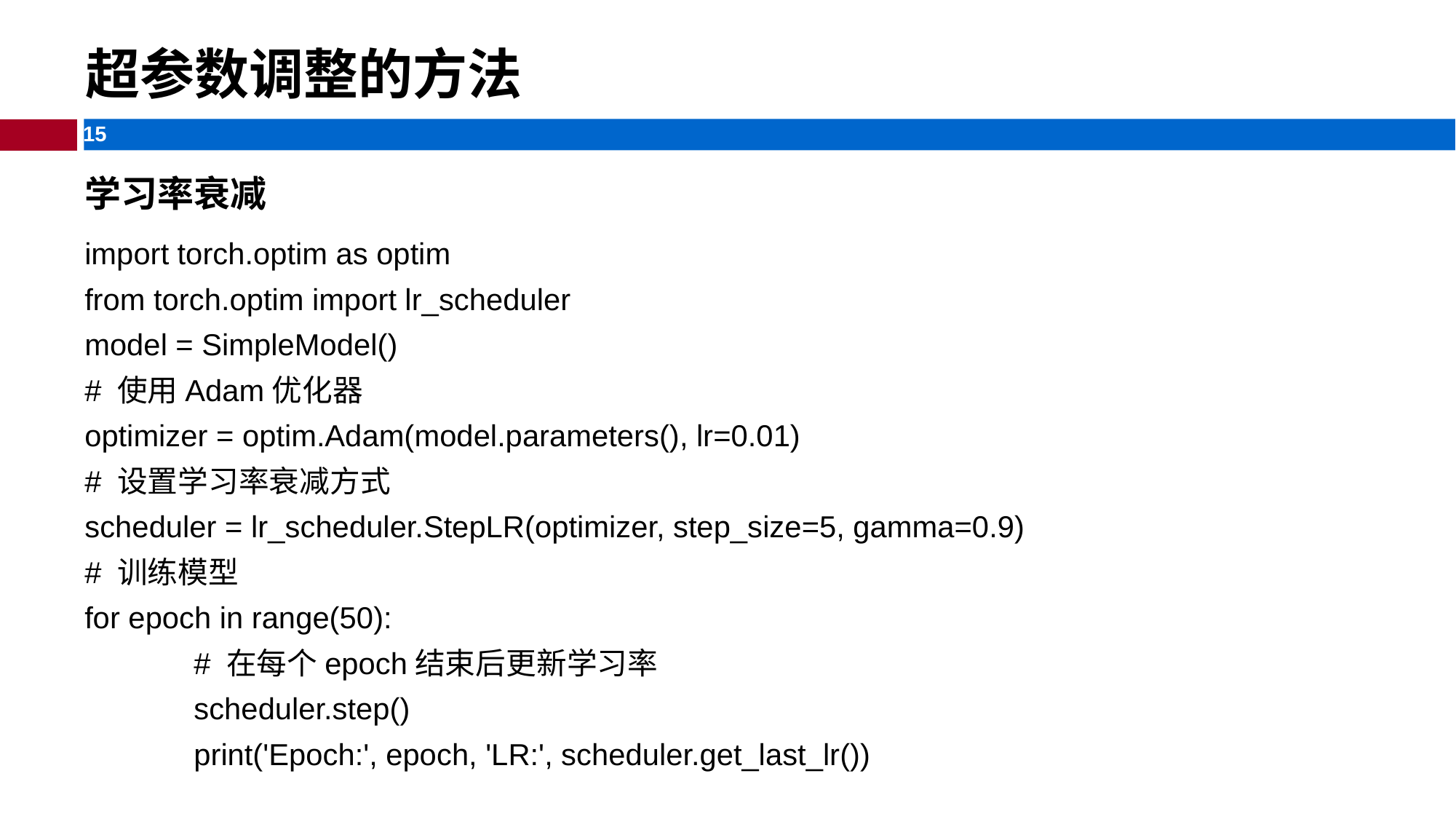

# 超参数调整的方法
学习率衰减
import torch.optim as optim
from torch.optim import lr_scheduler
model = SimpleModel()
# 使用Adam优化器
optimizer = optim.Adam(model.parameters(), lr=0.01)
# 设置学习率衰减方式
scheduler = lr_scheduler.StepLR(optimizer, step_size=5, gamma=0.9)
# 训练模型
for epoch in range(50):
	# 在每个epoch结束后更新学习率
	scheduler.step()
	print('Epoch:', epoch, 'LR:', scheduler.get_last_lr())